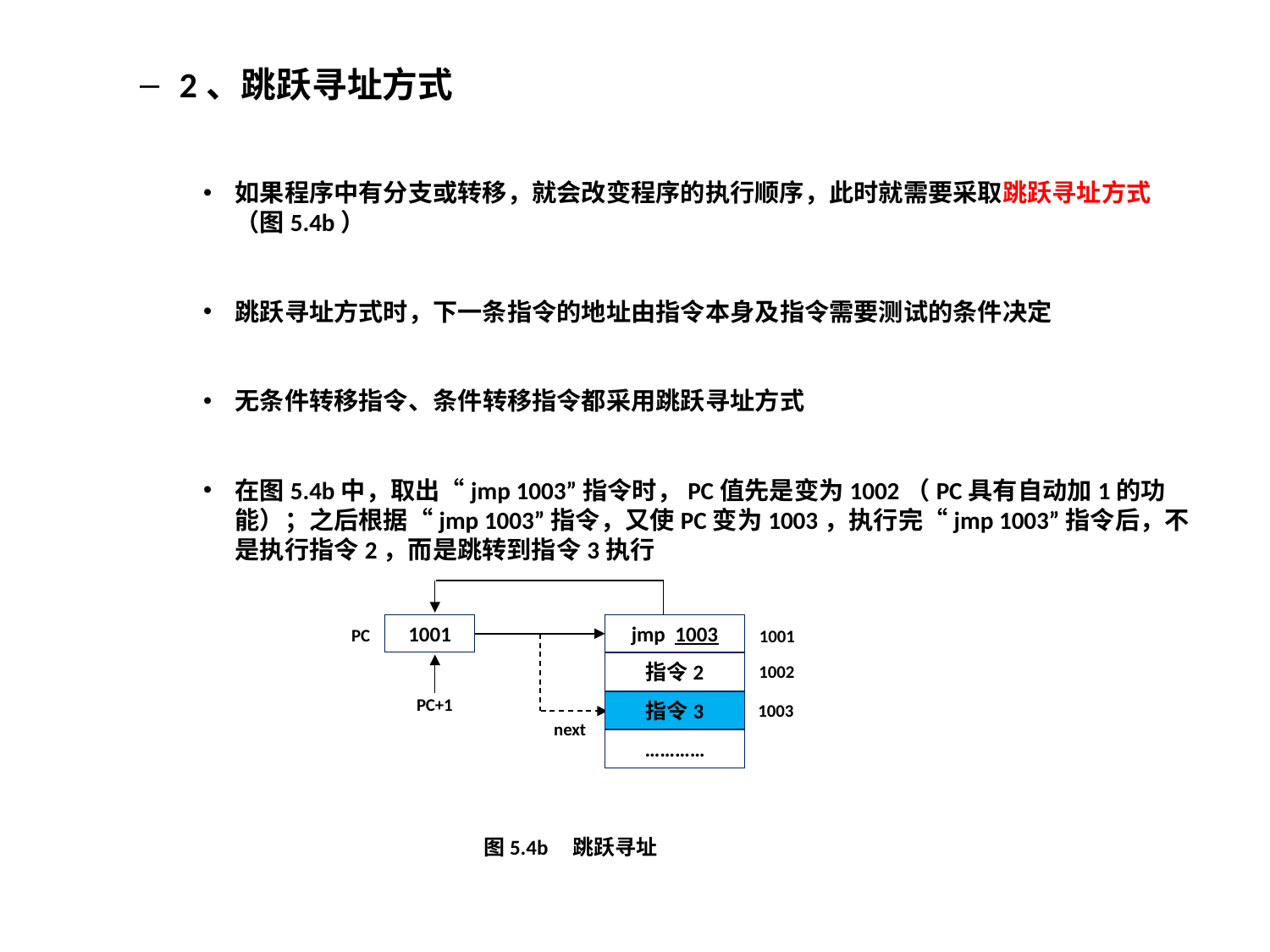

2、跳跃寻址方式

如果程序中有分支或转移，就会改变程序的执行顺序，此时就需要采取跳跃寻址方式（图5.4b）

跳跃寻址方式时，下一条指令的地址由指令本身及指令需要测试的条件决定

无条件转移指令、条件转移指令都采用跳跃寻址方式

在图5.4b中，取出“jmp 1003”指令时，PC值先是变为1002（PC具有自动加1的功能）；之后根据“jmp 1003”指令，又使PC变为1003，执行完“jmp 1003”指令后，不是执行指令2，而是跳转到指令3执行
1001
jmp  1003
PC
1001
1002
PC+1
指令3
1003
next
…………
指令2
图5.4b    跳跃寻址